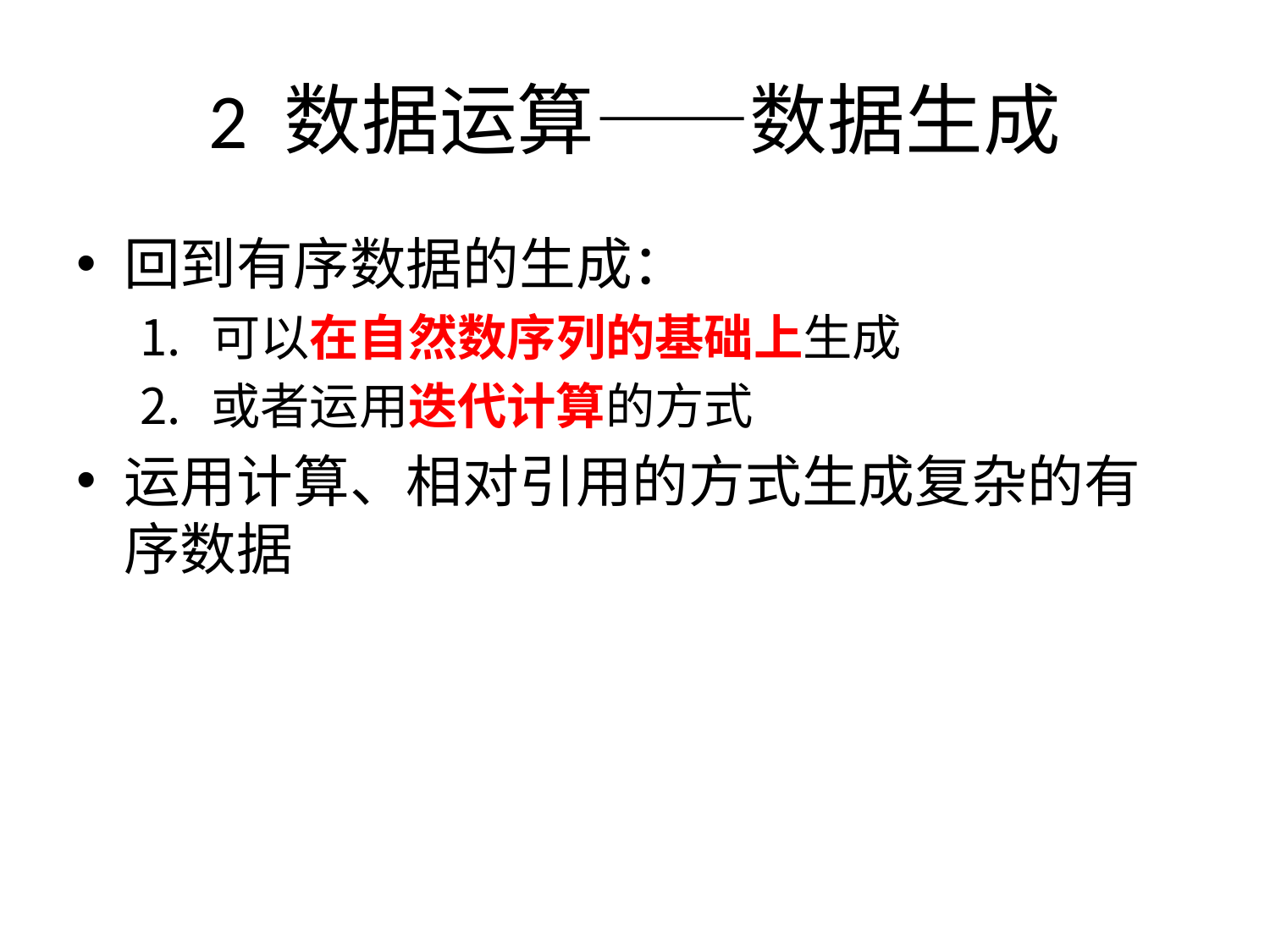

# 2 数据运算——数据生成
回到有序数据的生成：
可以在自然数序列的基础上生成
或者运用迭代计算的方式
运用计算、相对引用的方式生成复杂的有序数据